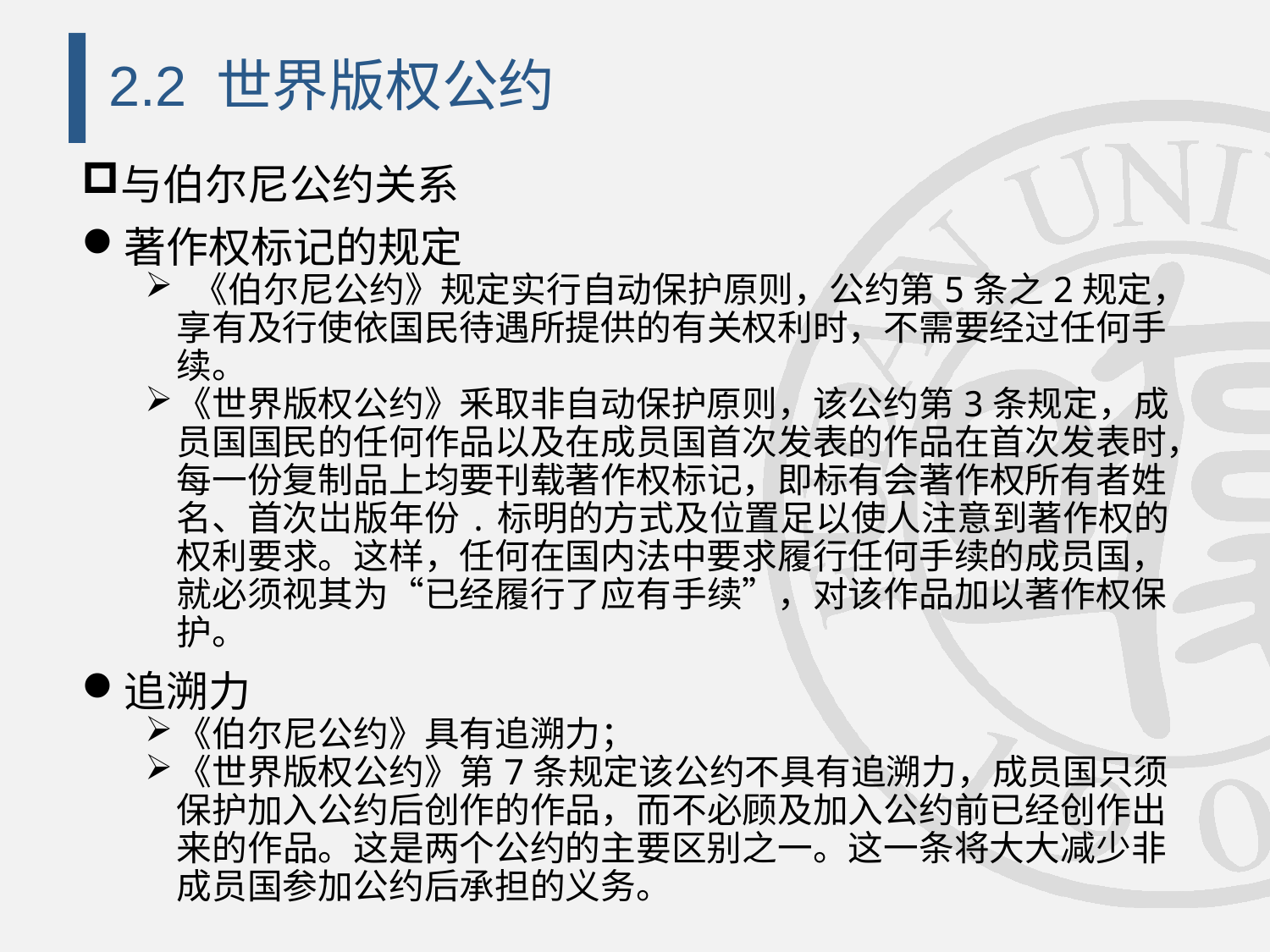

# 2.2 世界版权公约
与伯尔尼公约关系
著作权标记的规定
 《伯尔尼公约》规定实行自动保护原则，公约第5条之2规定，享有及行使依国民待遇所提供的有关权利时，不需要经过任何手续。
《世界版权公约》釆取非自动保护原则，该公约第3条规定，成员国国民的任何作品以及在成员国首次发表的作品在首次发表时，每一份复制品上均要刊载著作权标记，即标有会著作权所有者姓名、首次岀版年份.标明的方式及位置足以使人注意到著作权的权利要求。这样，任何在国内法中要求履行任何手续的成员国，就必须视其为“已经履行了应有手续”，对该作品加以著作权保护。
追溯力
《伯尔尼公约》具有追溯力；
《世界版权公约》第7条规定该公约不具有追溯力，成员国只须保护加入公约后创作的作品，而不必顾及加入公约前已经创作出来的作品。这是两个公约的主要区别之一。这一条将大大减少非成员国参加公约后承担的义务。